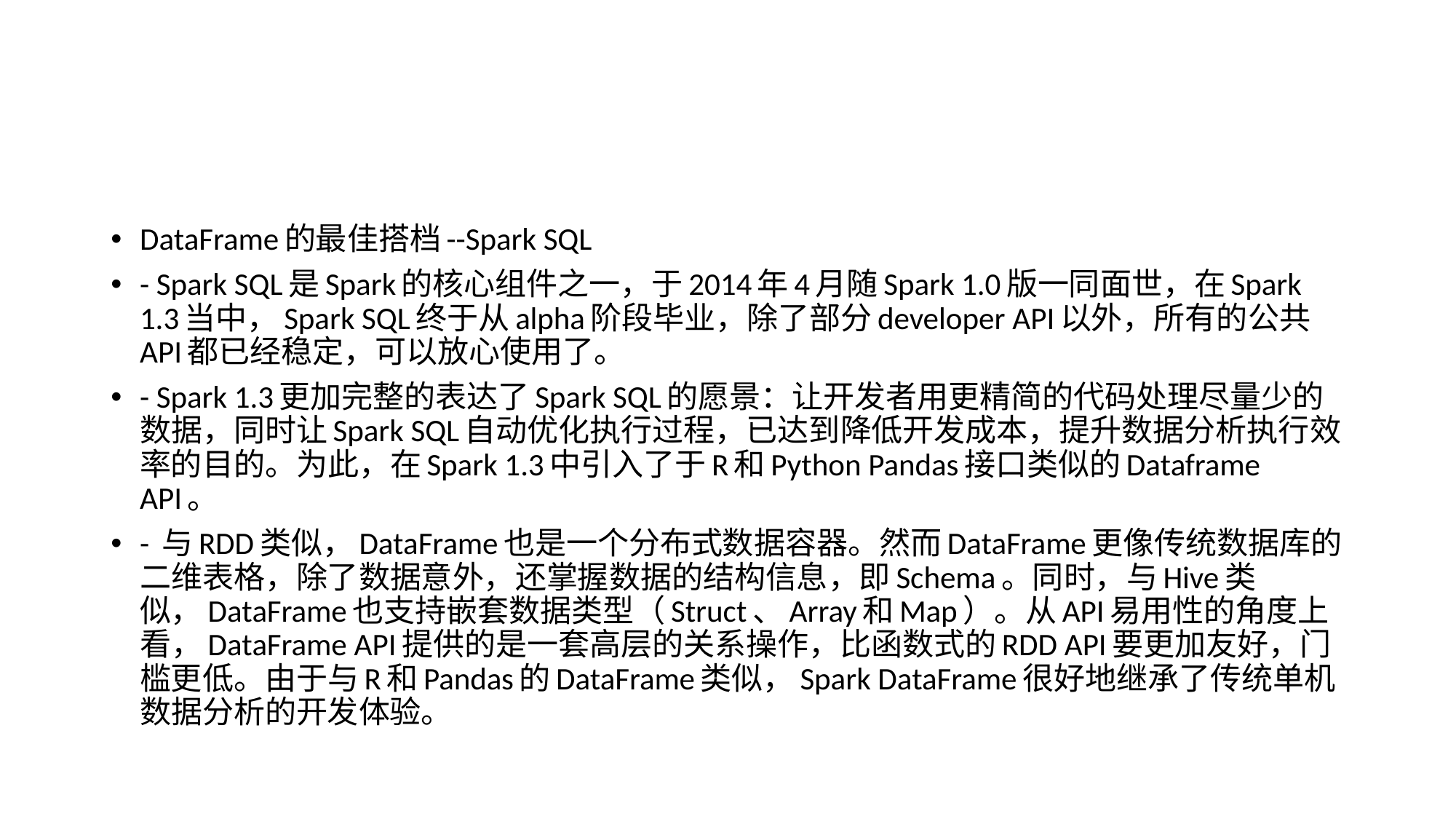

#
DataFrame的最佳搭档--Spark SQL
- Spark SQL是Spark的核心组件之一，于2014年4月随Spark 1.0版一同面世，在Spark 1.3当中，Spark SQL终于从alpha阶段毕业，除了部分developer API以外，所有的公共API都已经稳定，可以放心使用了。
- Spark 1.3更加完整的表达了Spark SQL的愿景：让开发者用更精简的代码处理尽量少的数据，同时让Spark SQL自动优化执行过程，已达到降低开发成本，提升数据分析执行效率的目的。为此，在Spark 1.3中引入了于R和Python Pandas接口类似的Dataframe API。
- 与RDD类似，DataFrame也是一个分布式数据容器。然而DataFrame更像传统数据库的二维表格，除了数据意外，还掌握数据的结构信息，即Schema。同时，与Hive类似，DataFrame也支持嵌套数据类型（Struct、Array和Map）。从API易用性的角度上看，DataFrame API提供的是一套高层的关系操作，比函数式的RDD API要更加友好，门槛更低。由于与R和Pandas的DataFrame类似，Spark DataFrame很好地继承了传统单机数据分析的开发体验。